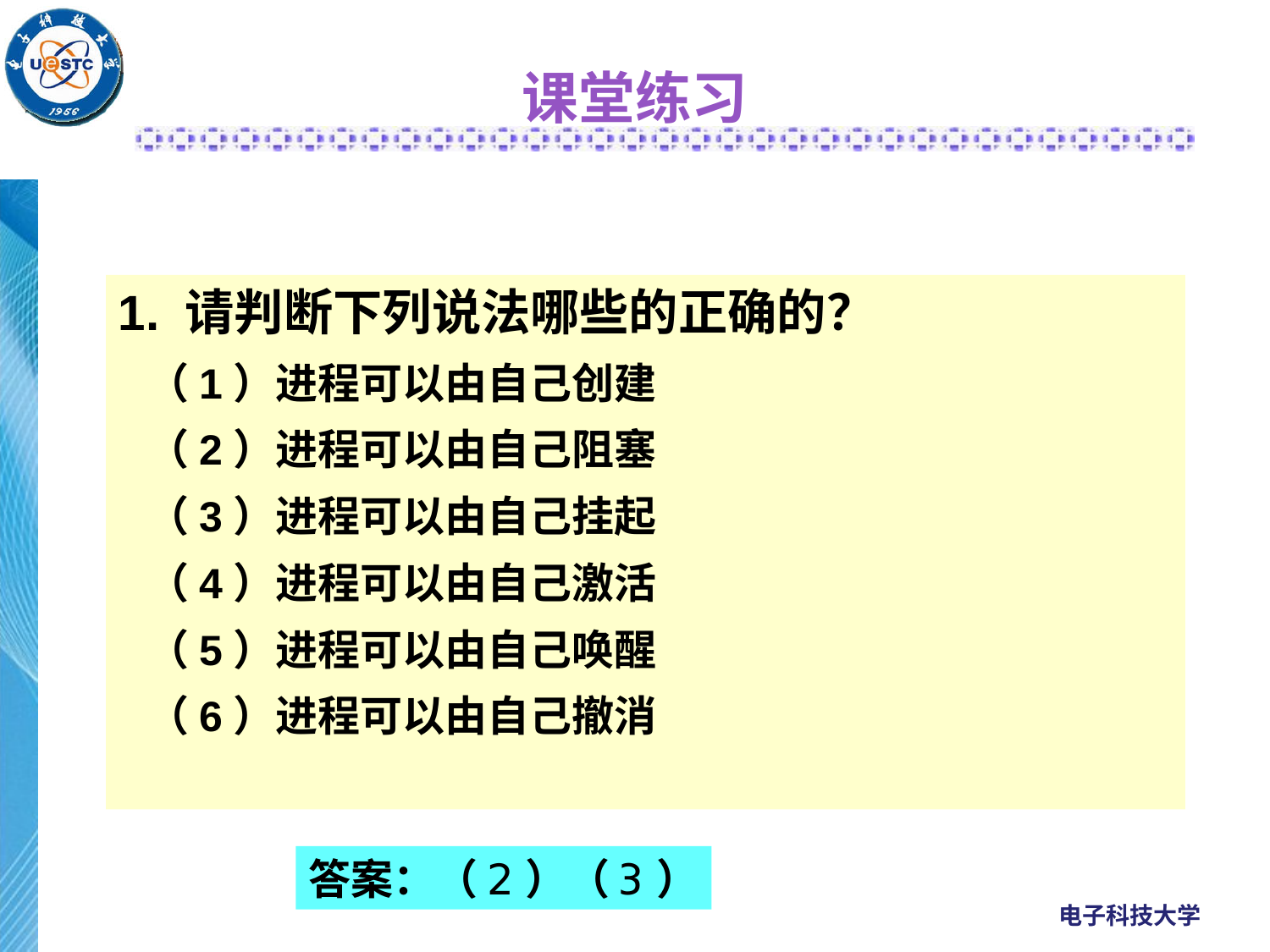

# 课堂练习
1. 请判断下列说法哪些的正确的？
（1）进程可以由自己创建
（2）进程可以由自己阻塞
（3）进程可以由自己挂起
（4）进程可以由自己激活
（5）进程可以由自己唤醒
（6）进程可以由自己撤消
答案：（2）（3）